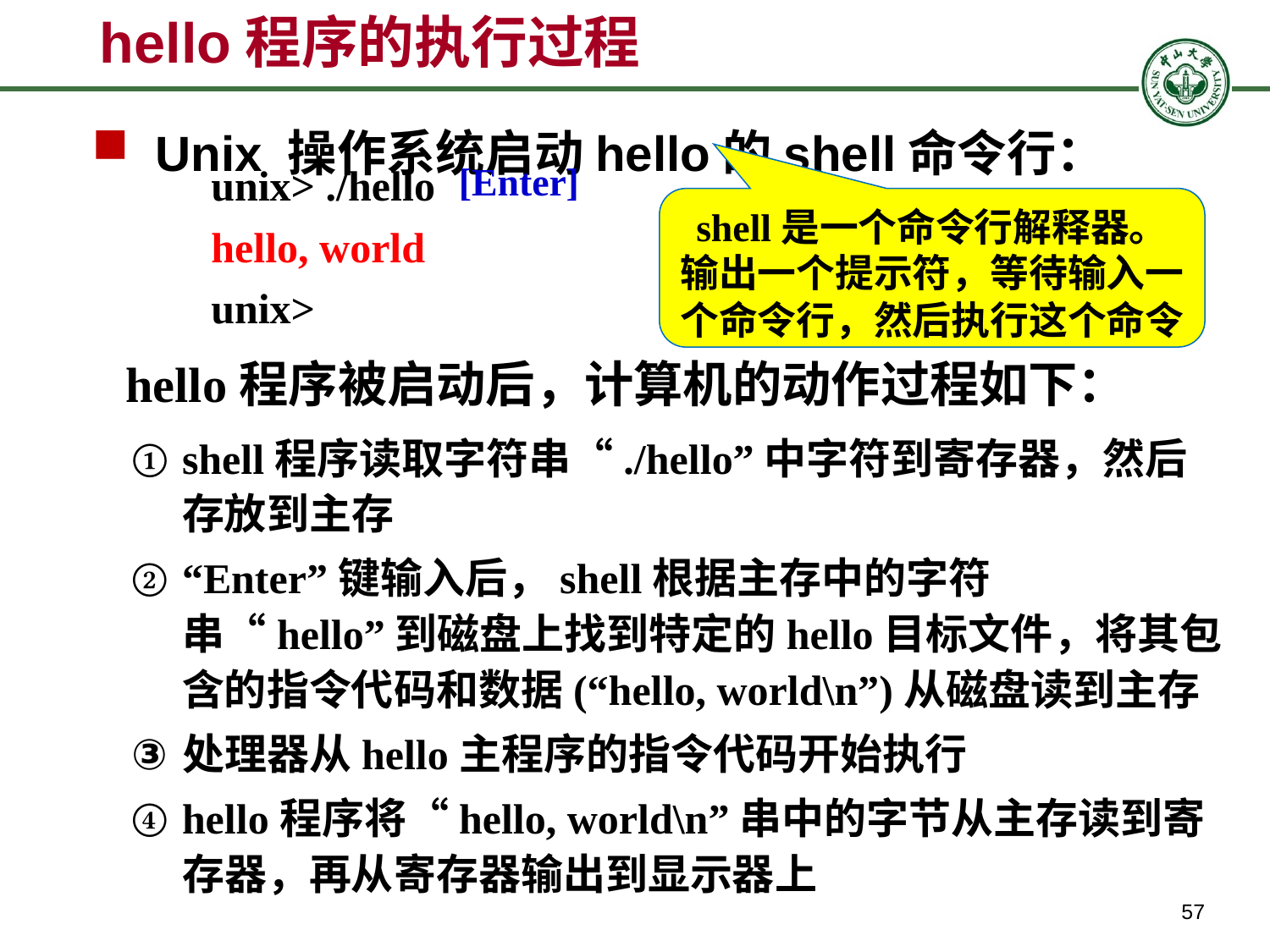

# hello程序的执行过程
Unix 操作系统启动hello的shell命令行：
[Enter]
unix> ./hello
hello, world
unix>
shell是一个命令行解释器。输出一个提示符，等待输入一个命令行，然后执行这个命令
hello程序被启动后，计算机的动作过程如下：
shell程序读取字符串“./hello”中字符到寄存器，然后存放到主存
“Enter”键输入后，shell根据主存中的字符串“hello”到磁盘上找到特定的hello目标文件，将其包含的指令代码和数据(“hello, world\n”)从磁盘读到主存
处理器从hello主程序的指令代码开始执行
hello程序将“hello, world\n”串中的字节从主存读到寄存器，再从寄存器输出到显示器上